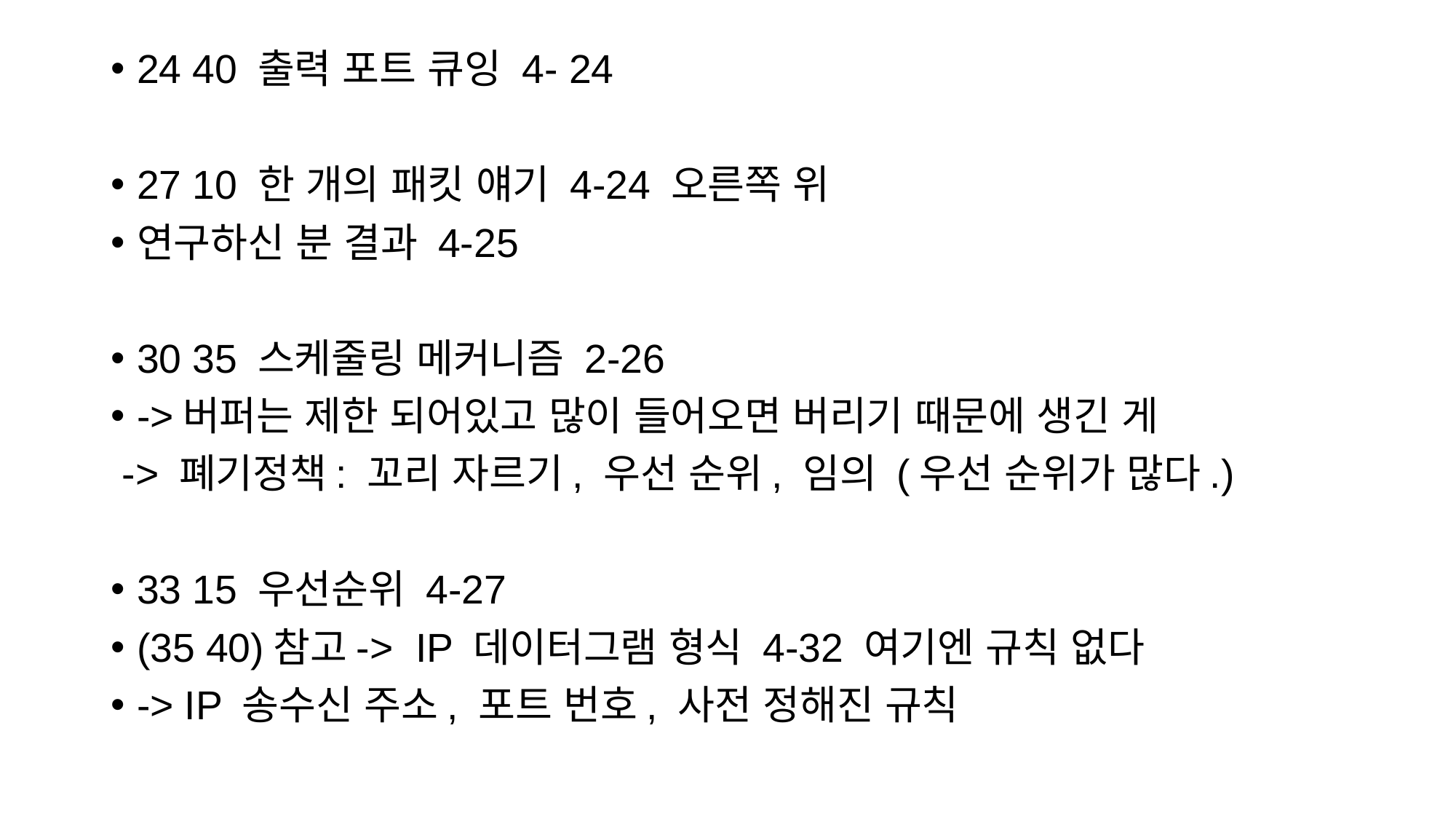

24 40 출력 포트 큐잉 4- 24

27 10 한 개의 패킷 얘기 4-24 오른쪽 위
연구하신 분 결과 4-25

30 35 스케줄링 메커니즘 2-26
->버퍼는 제한 되어있고 많이 들어오면 버리기 때문에 생긴 게
 -> 폐기정책: 꼬리 자르기, 우선 순위, 임의 (우선 순위가 많다.)

33 15 우선순위 4-27
(35 40)참고->  IP 데이터그램 형식 4-32 여기엔 규칙 없다
-> IP 송수신 주소, 포트 번호, 사전 정해진 규칙